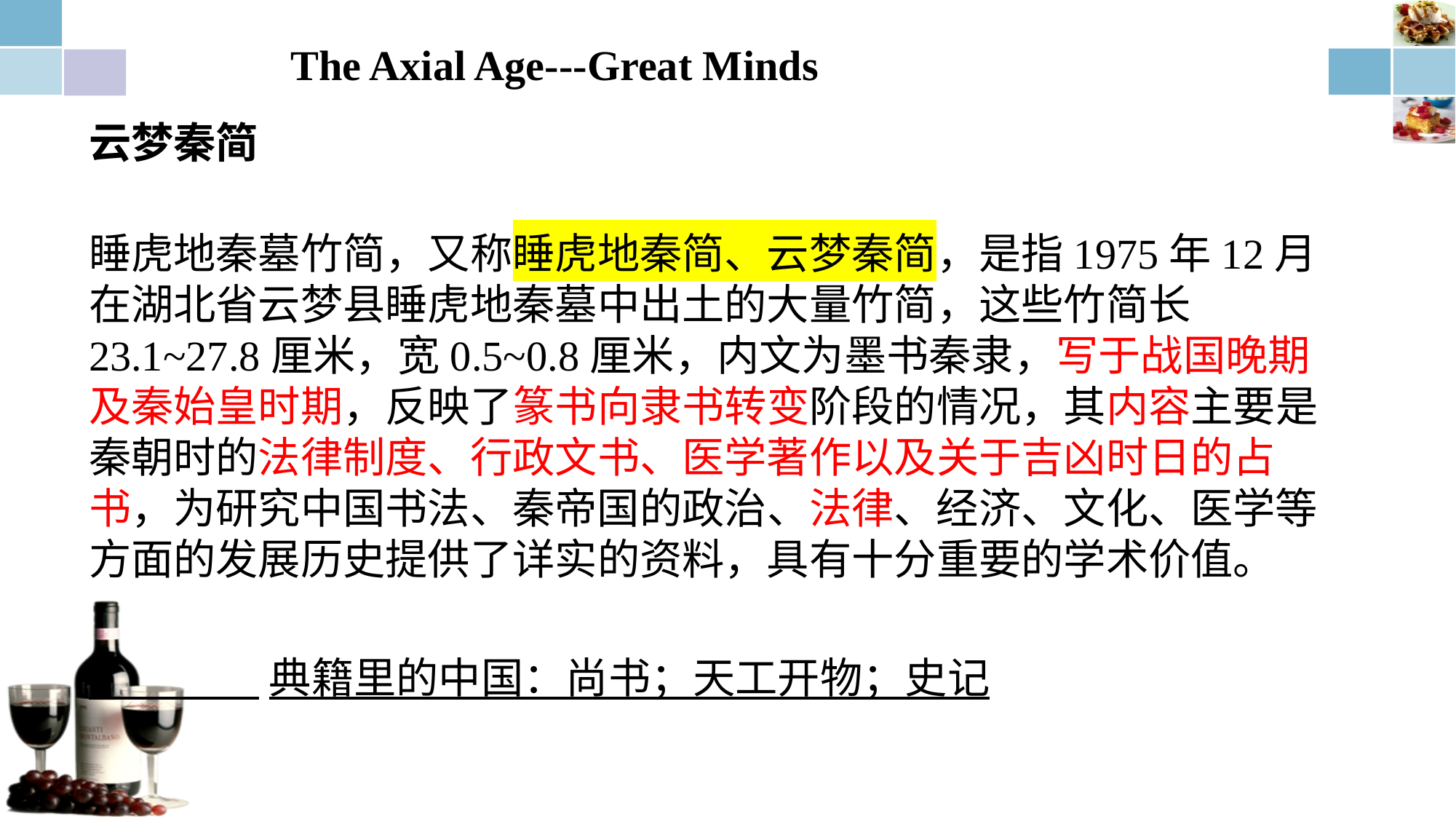

# The Axial Age---Great Minds
云梦秦简

睡虎地秦墓竹简，又称睡虎地秦简、云梦秦简，是指1975年12月在湖北省云梦县睡虎地秦墓中出土的大量竹简，这些竹简长23.1~27.8厘米，宽0.5~0.8厘米，内文为墨书秦隶，写于战国晚期及秦始皇时期，反映了篆书向隶书转变阶段的情况，其内容主要是秦朝时的法律制度、行政文书、医学著作以及关于吉凶时日的占书，为研究中国书法、秦帝国的政治、法律、经济、文化、医学等方面的发展历史提供了详实的资料，具有十分重要的学术价值。

                  典籍里的中国：尚书；天工开物；史记